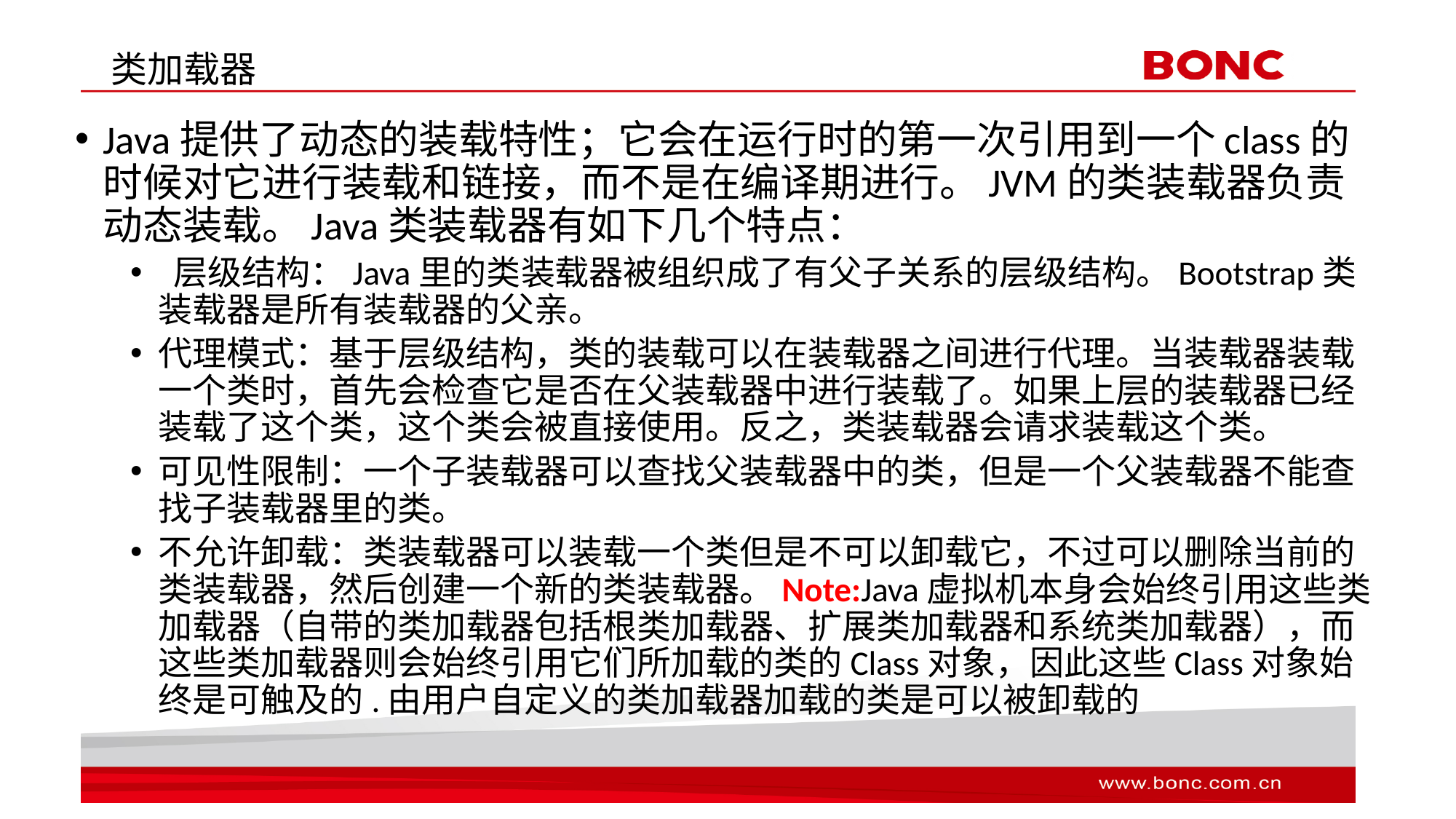

# 类加载器
Java提供了动态的装载特性；它会在运行时的第一次引用到一个class的时候对它进行装载和链接，而不是在编译期进行。JVM的类装载器负责动态装载。Java类装载器有如下几个特点：
 层级结构：Java里的类装载器被组织成了有父子关系的层级结构。Bootstrap类装载器是所有装载器的父亲。
代理模式：基于层级结构，类的装载可以在装载器之间进行代理。当装载器装载一个类时，首先会检查它是否在父装载器中进行装载了。如果上层的装载器已经装载了这个类，这个类会被直接使用。反之，类装载器会请求装载这个类。
可见性限制：一个子装载器可以查找父装载器中的类，但是一个父装载器不能查找子装载器里的类。
不允许卸载：类装载器可以装载一个类但是不可以卸载它，不过可以删除当前的类装载器，然后创建一个新的类装载器。Note:Java虚拟机本身会始终引用这些类加载器（自带的类加载器包括根类加载器、扩展类加载器和系统类加载器），而这些类加载器则会始终引用它们所加载的类的Class对象，因此这些Class对象始终是可触及的.由用户自定义的类加载器加载的类是可以被卸载的